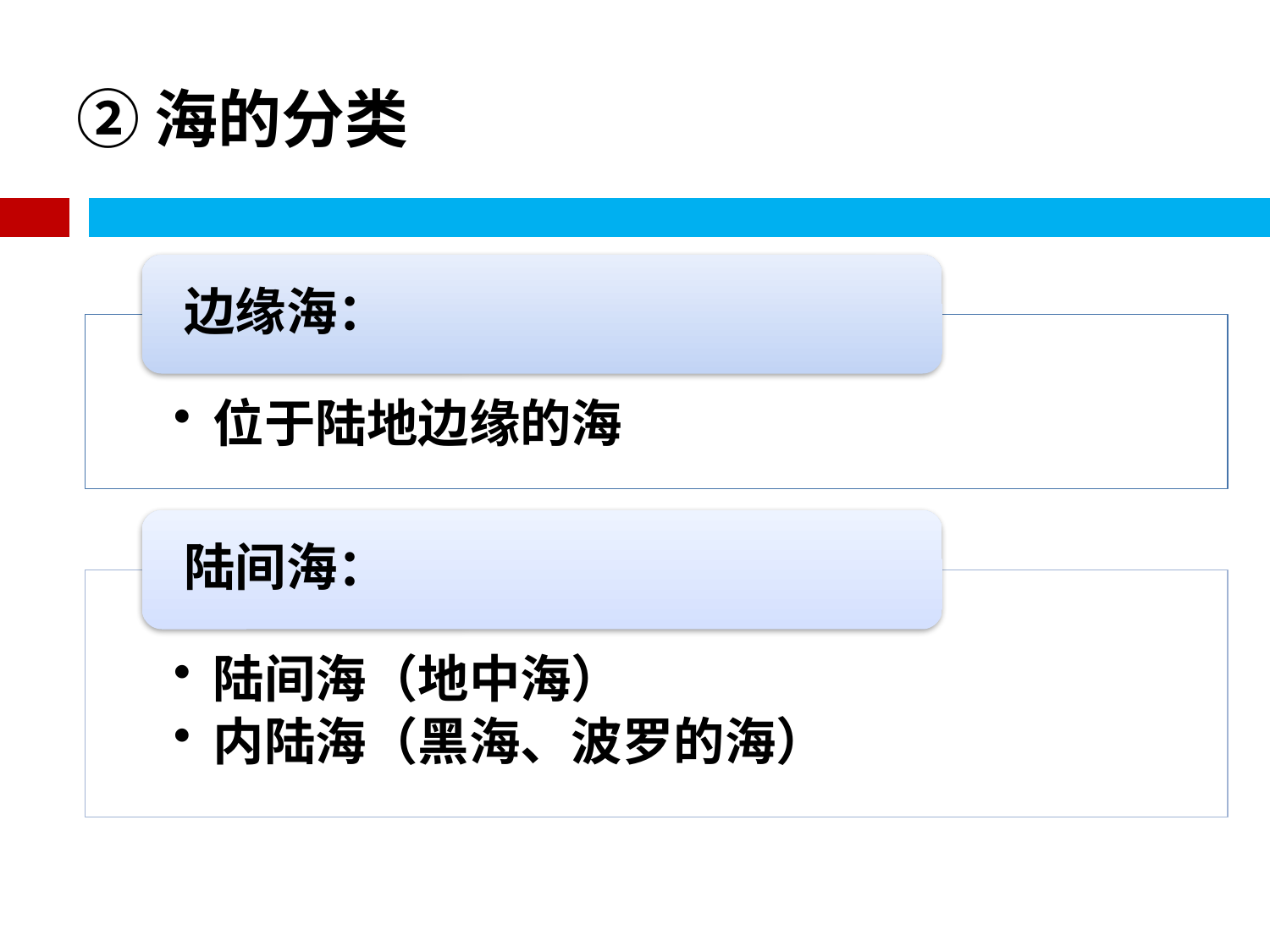

# ②海的分类
位于陆地边缘的海
边缘海：
陆间海（地中海）
内陆海（黑海、波罗的海）
陆间海：